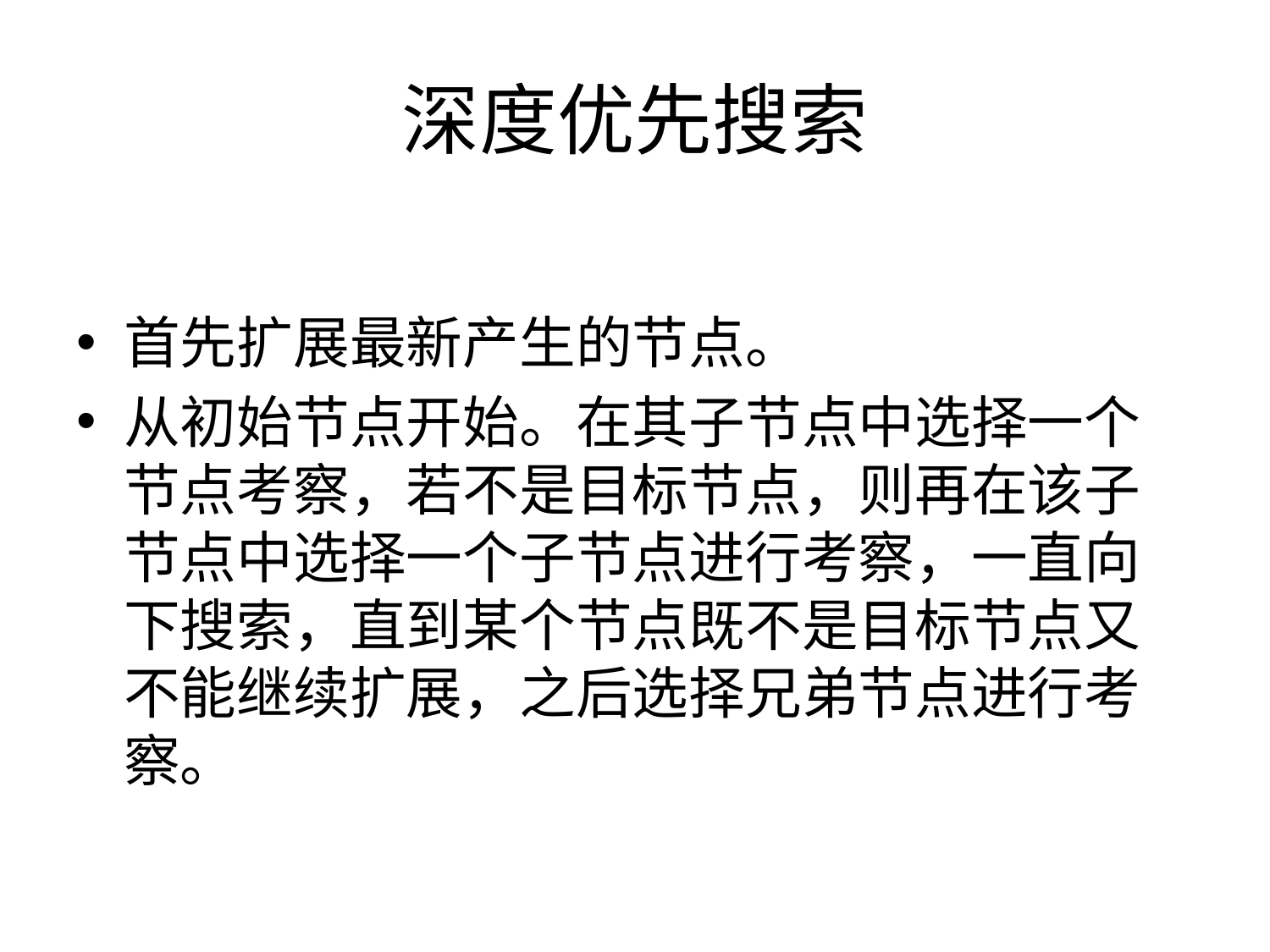

# 深度优先搜索

首先扩展最新产生的节点。
从初始节点开始。在其子节点中选择一个节点考察，若不是目标节点，则再在该子节点中选择一个子节点进行考察，一直向下搜索，直到某个节点既不是目标节点又不能继续扩展，之后选择兄弟节点进行考察。